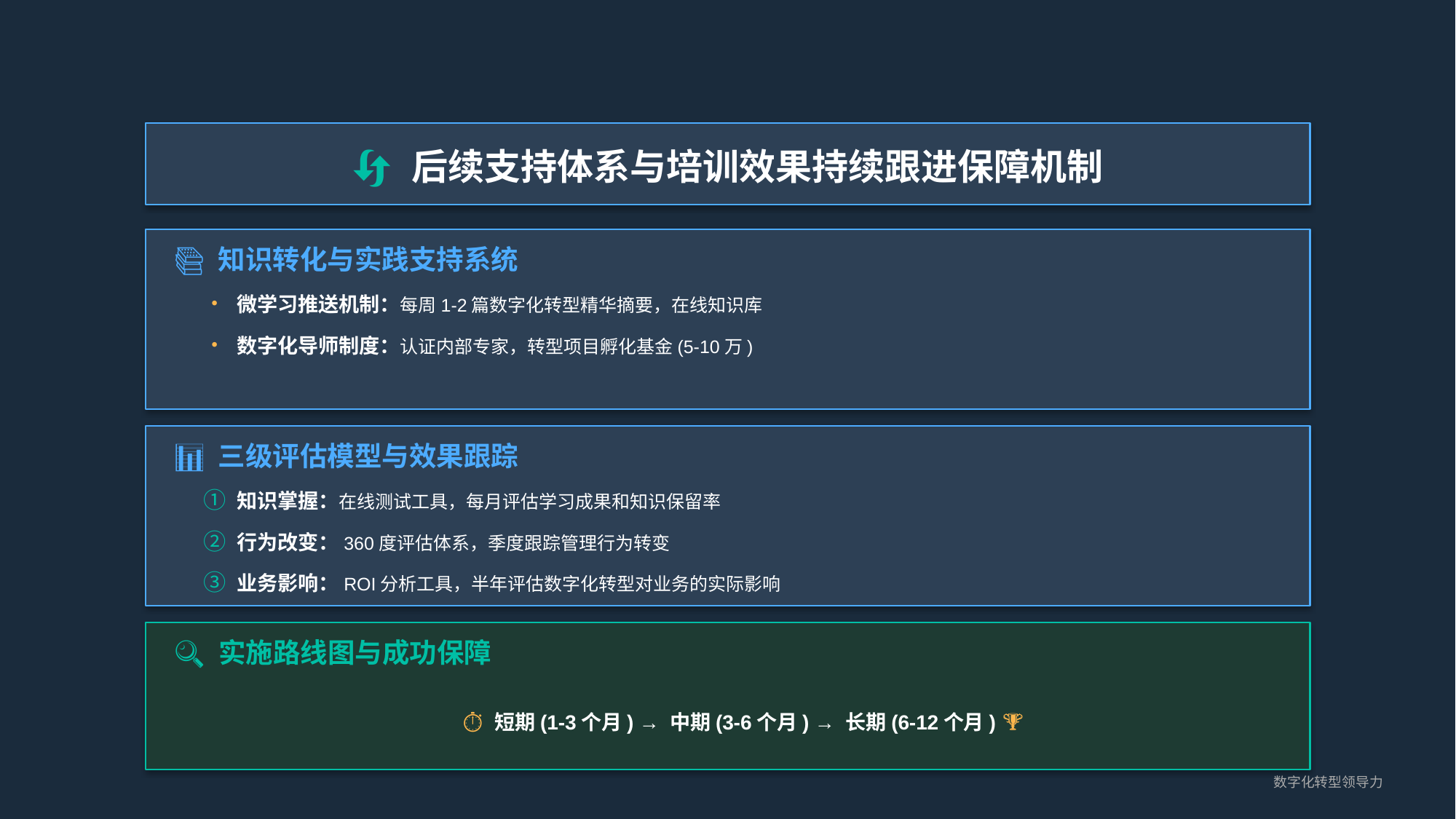

🔄 后续支持体系与培训效果持续跟进保障机制

📚 知识转化与实践支持系统
• 微学习推送机制：每周1-2篇数字化转型精华摘要，在线知识库
• 数字化导师制度：认证内部专家，转型项目孵化基金(5-10万)

📊 三级评估模型与效果跟踪
① 知识掌握：在线测试工具，每月评估学习成果和知识保留率
② 行为改变：360度评估体系，季度跟踪管理行为转变
③ 业务影响：ROI分析工具，半年评估数字化转型对业务的实际影响

🔍 实施路线图与成功保障
⏱️ 短期(1-3个月) → 中期(3-6个月) → 长期(6-12个月) 🏆
数字化转型领导力